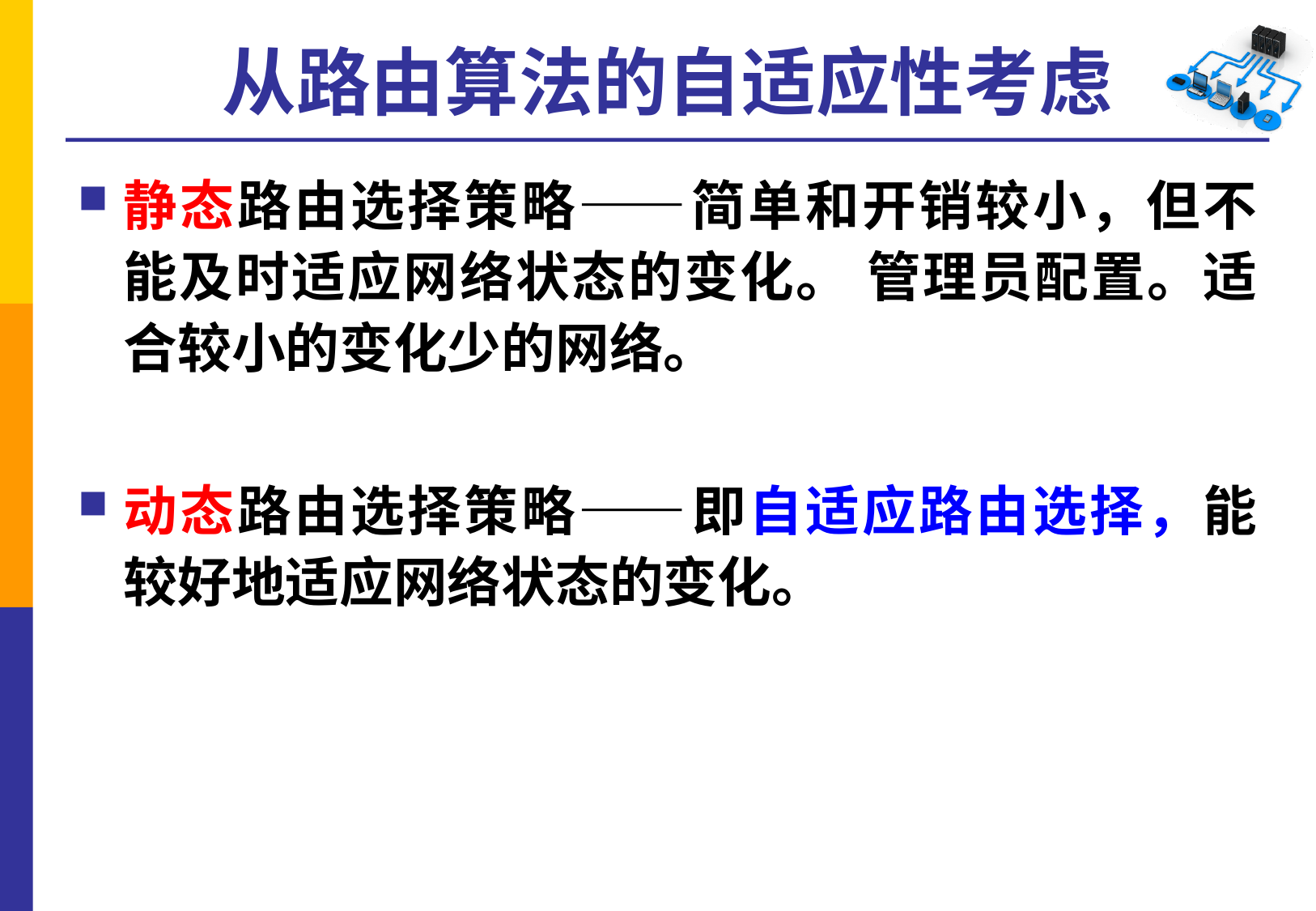

# 从路由算法的自适应性考虑
静态路由选择策略——简单和开销较小，但不能及时适应网络状态的变化。 管理员配置。适合较小的变化少的网络。

动态路由选择策略——即自适应路由选择，能较好地适应网络状态的变化。